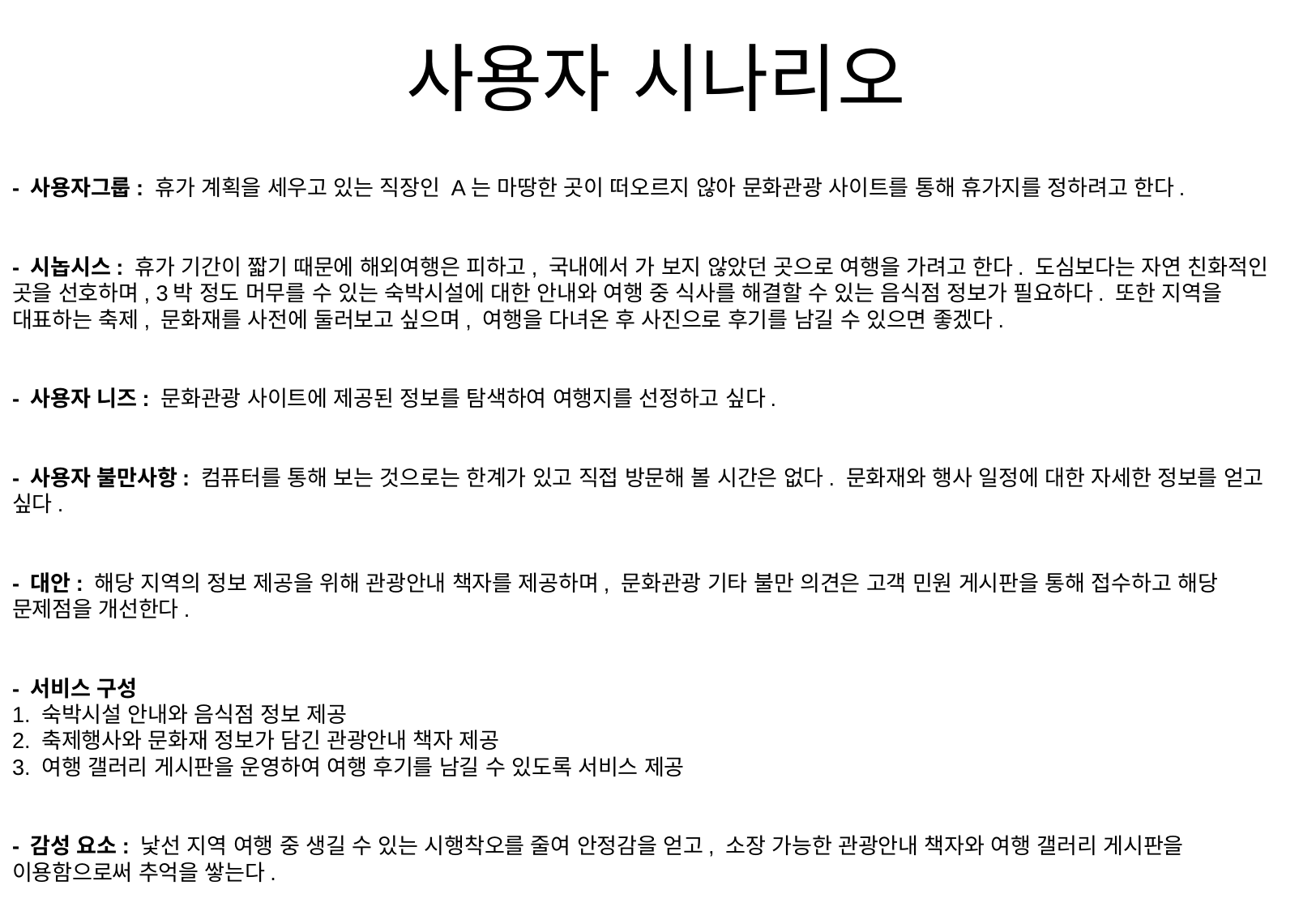

# 사용자 시나리오
- 사용자그룹: 휴가 계획을 세우고 있는 직장인 A는 마땅한 곳이 떠오르지 않아 문화관광 사이트를 통해 휴가지를 정하려고 한다.

- 시놉시스: 휴가 기간이 짧기 때문에 해외여행은 피하고, 국내에서 가 보지 않았던 곳으로 여행을 가려고 한다. 도심보다는 자연 친화적인 곳을 선호하며, 3박 정도 머무를 수 있는 숙박시설에 대한 안내와 여행 중 식사를 해결할 수 있는 음식점 정보가 필요하다. 또한 지역을 대표하는 축제, 문화재를 사전에 둘러보고 싶으며, 여행을 다녀온 후 사진으로 후기를 남길 수 있으면 좋겠다.

- 사용자 니즈: 문화관광 사이트에 제공된 정보를 탐색하여 여행지를 선정하고 싶다.

- 사용자 불만사항: 컴퓨터를 통해 보는 것으로는 한계가 있고 직접 방문해 볼 시간은 없다. 문화재와 행사 일정에 대한 자세한 정보를 얻고 싶다.

- 대안: 해당 지역의 정보 제공을 위해 관광안내 책자를 제공하며, 문화관광 기타 불만 의견은 고객 민원 게시판을 통해 접수하고 해당 문제점을 개선한다.

- 서비스 구성
1. 숙박시설 안내와 음식점 정보 제공
2. 축제행사와 문화재 정보가 담긴 관광안내 책자 제공
3. 여행 갤러리 게시판을 운영하여 여행 후기를 남길 수 있도록 서비스 제공

- 감성 요소: 낯선 지역 여행 중 생길 수 있는 시행착오를 줄여 안정감을 얻고, 소장 가능한 관광안내 책자와 여행 갤러리 게시판을 이용함으로써 추억을 쌓는다.